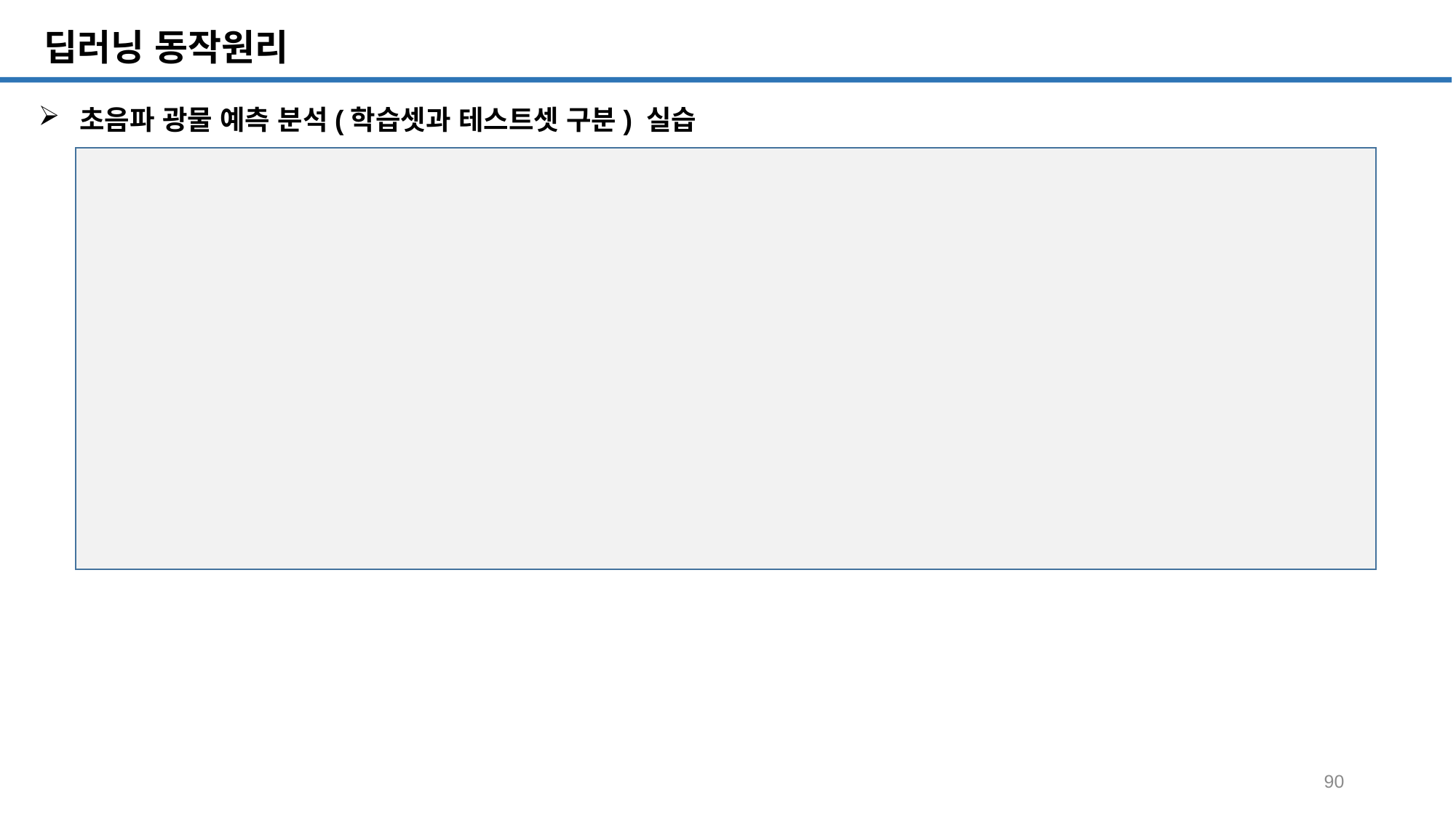

SQL 튜닝 개요
# 딥러닝 동작원리

초음파 광물 예측 분석(학습셋과 테스트셋 구분) 실습

90